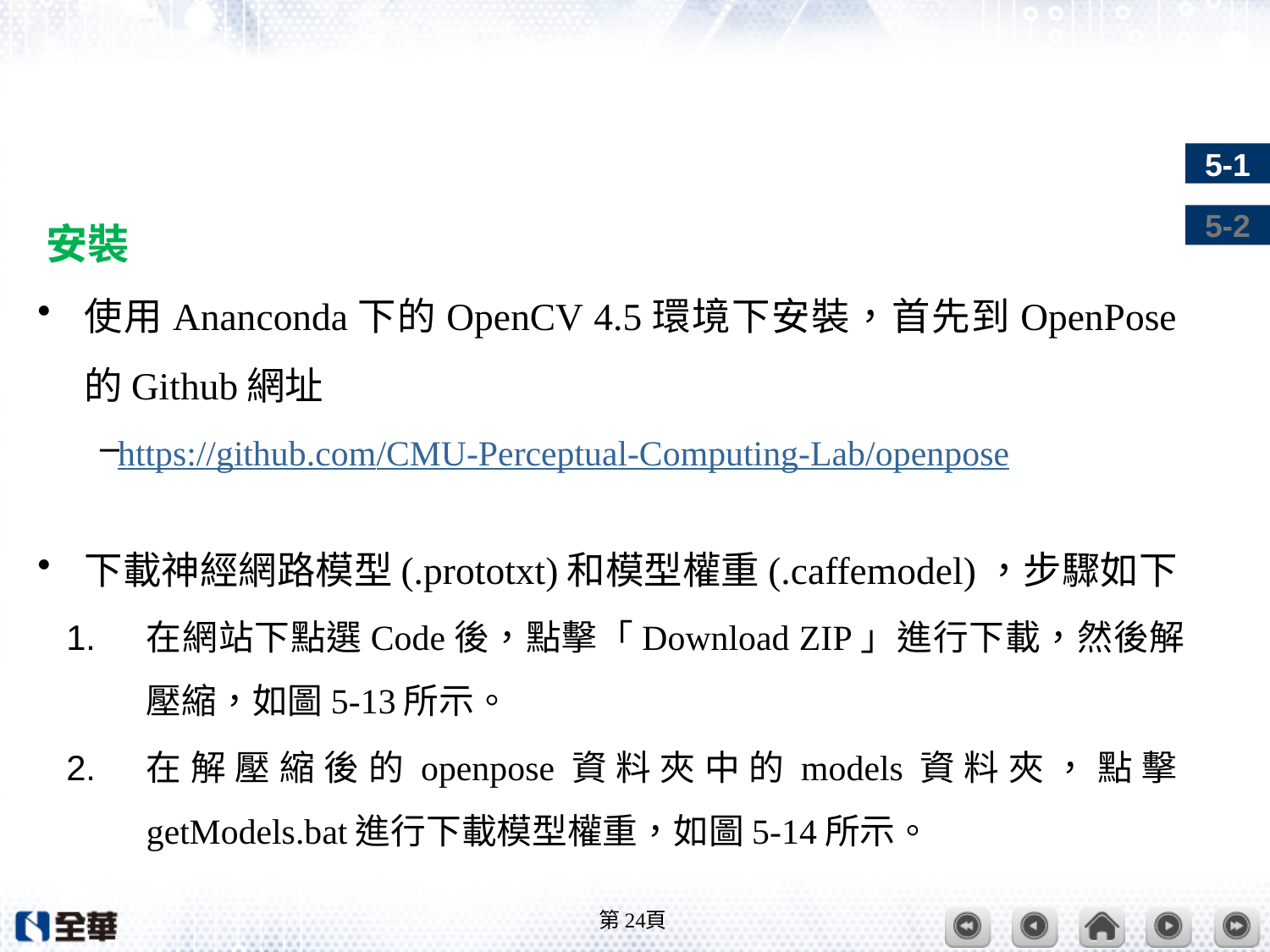

#
安裝
使用Ananconda下的OpenCV 4.5環境下安裝，首先到OpenPose的Github網址
https://github.com/CMU-Perceptual-Computing-Lab/openpose

下載神經網路模型(.prototxt)和模型權重(.caffemodel)，步驟如下
在網站下點選Code後，點擊「Download ZIP」進行下載，然後解壓縮，如圖5-13所示。
在解壓縮後的openpose資料夾中的models資料夾，點擊getModels.bat進行下載模型權重，如圖5-14所示。